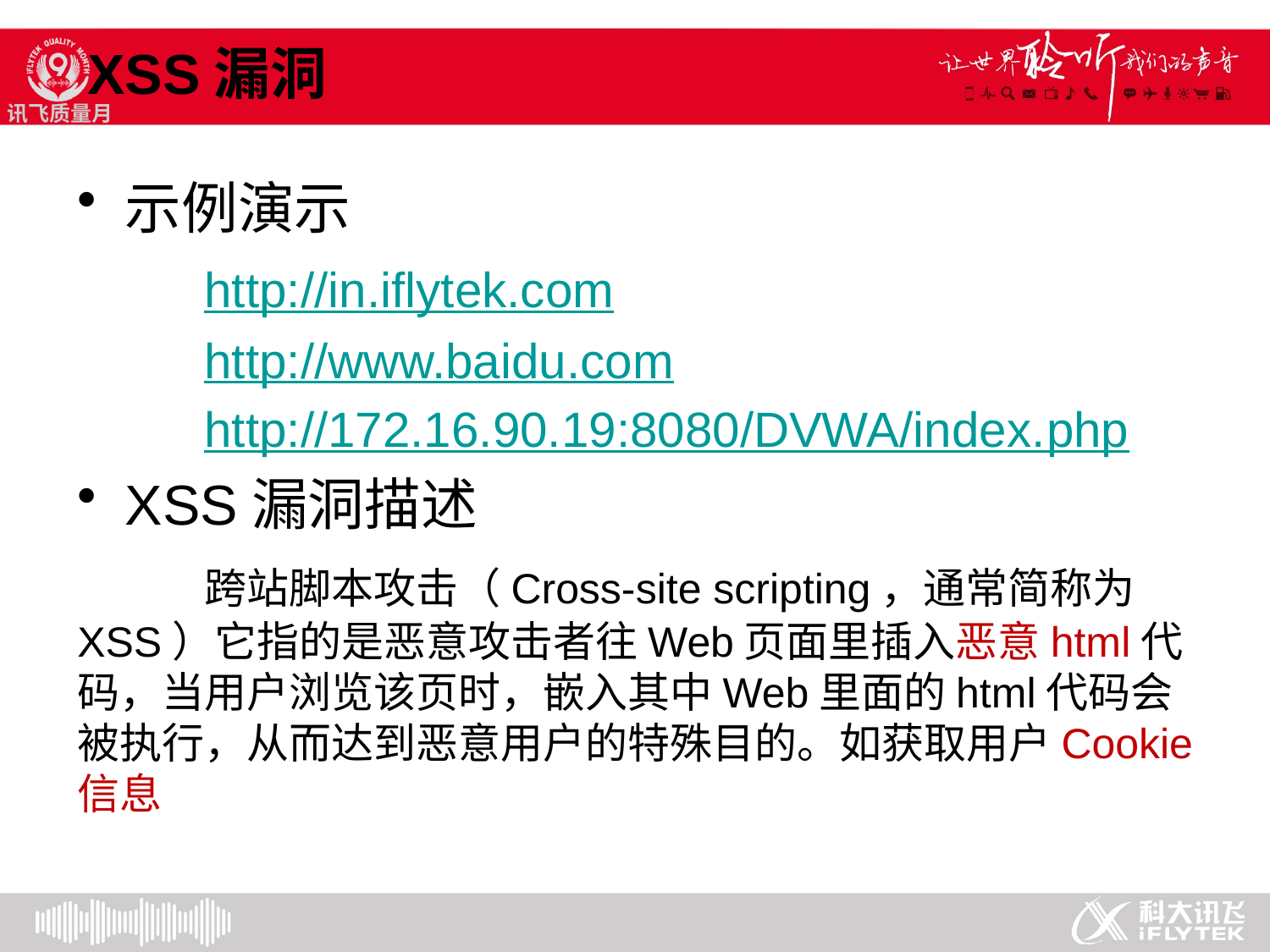

XSS漏洞
示例演示
	http://in.iflytek.com
	http://www.baidu.com
	http://172.16.90.19:8080/DVWA/index.php
XSS漏洞描述
	跨站脚本攻击（Cross-site scripting，通常简称为XSS）它指的是恶意攻击者往Web页面里插入恶意html代码，当用户浏览该页时，嵌入其中Web里面的html代码会被执行，从而达到恶意用户的特殊目的。如获取用户Cookie信息